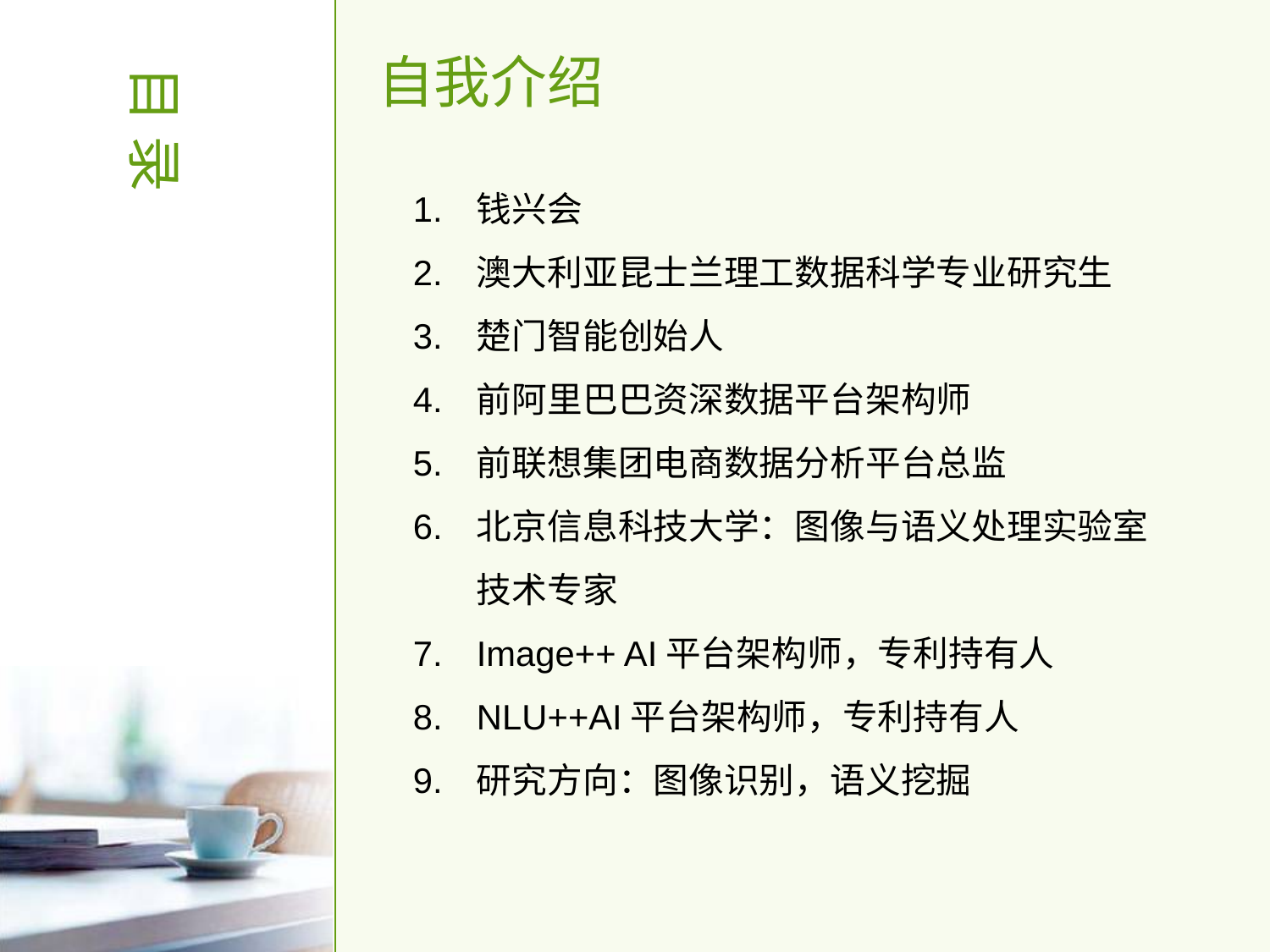

# 自我介绍
钱兴会
澳大利亚昆士兰理工数据科学专业研究生
楚门智能创始人
前阿里巴巴资深数据平台架构师
前联想集团电商数据分析平台总监
北京信息科技大学：图像与语义处理实验室技术专家
Image++ AI平台架构师，专利持有人
NLU++AI平台架构师，专利持有人
研究方向：图像识别，语义挖掘